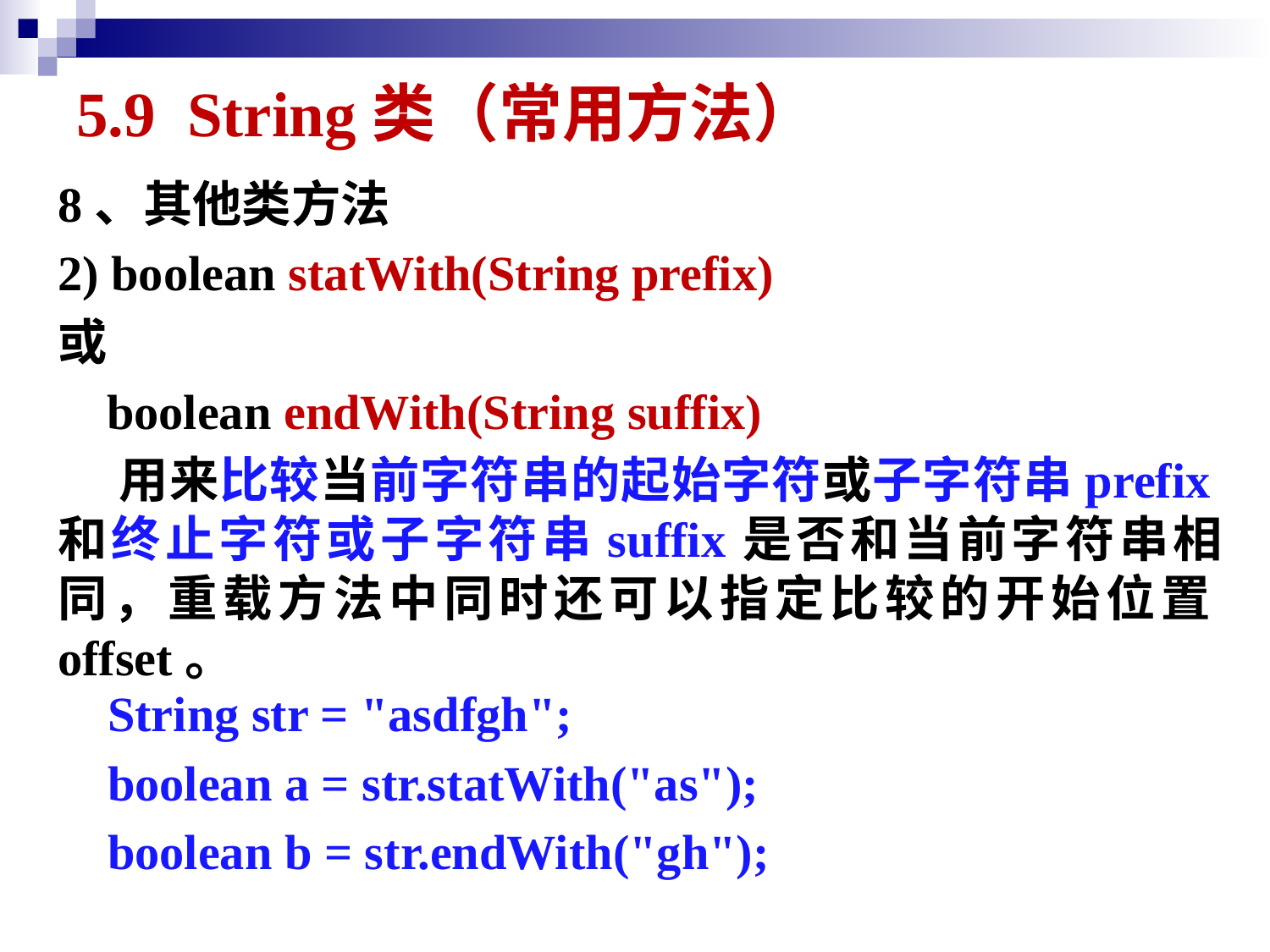

# 5.9  String类（常用方法）
8、其他类方法
2) boolean statWith(String prefix)
或
    boolean endWith(String suffix)
    用来比较当前字符串的起始字符或子字符串prefix和终止字符或子字符串suffix是否和当前字符串相同，重载方法中同时还可以指定比较的开始位置offset。
String str = "asdfgh";
boolean a = str.statWith("as");
boolean b = str.endWith("gh");